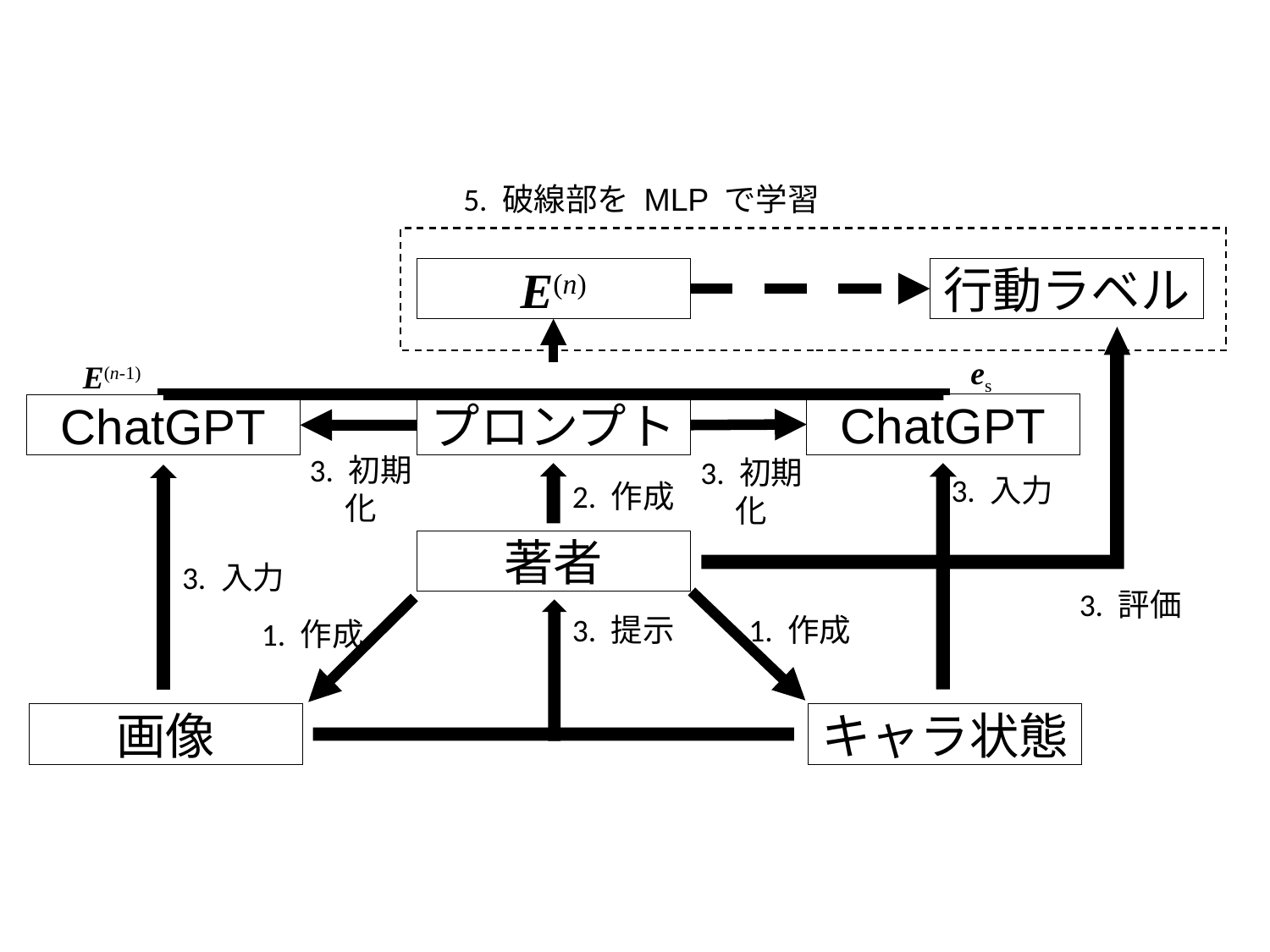

5. 破線部を MLP で学習

E(n)
es
ChatGPT
プロンプト
3. 初期化
3. 初期化

3. 入力
著者
3. 入力

3. 提示
キャラ状態

行動ラベル

 E(n-1)
ChatGPT

2. 作成
3. 評価
1. 作成
1. 作成
画像